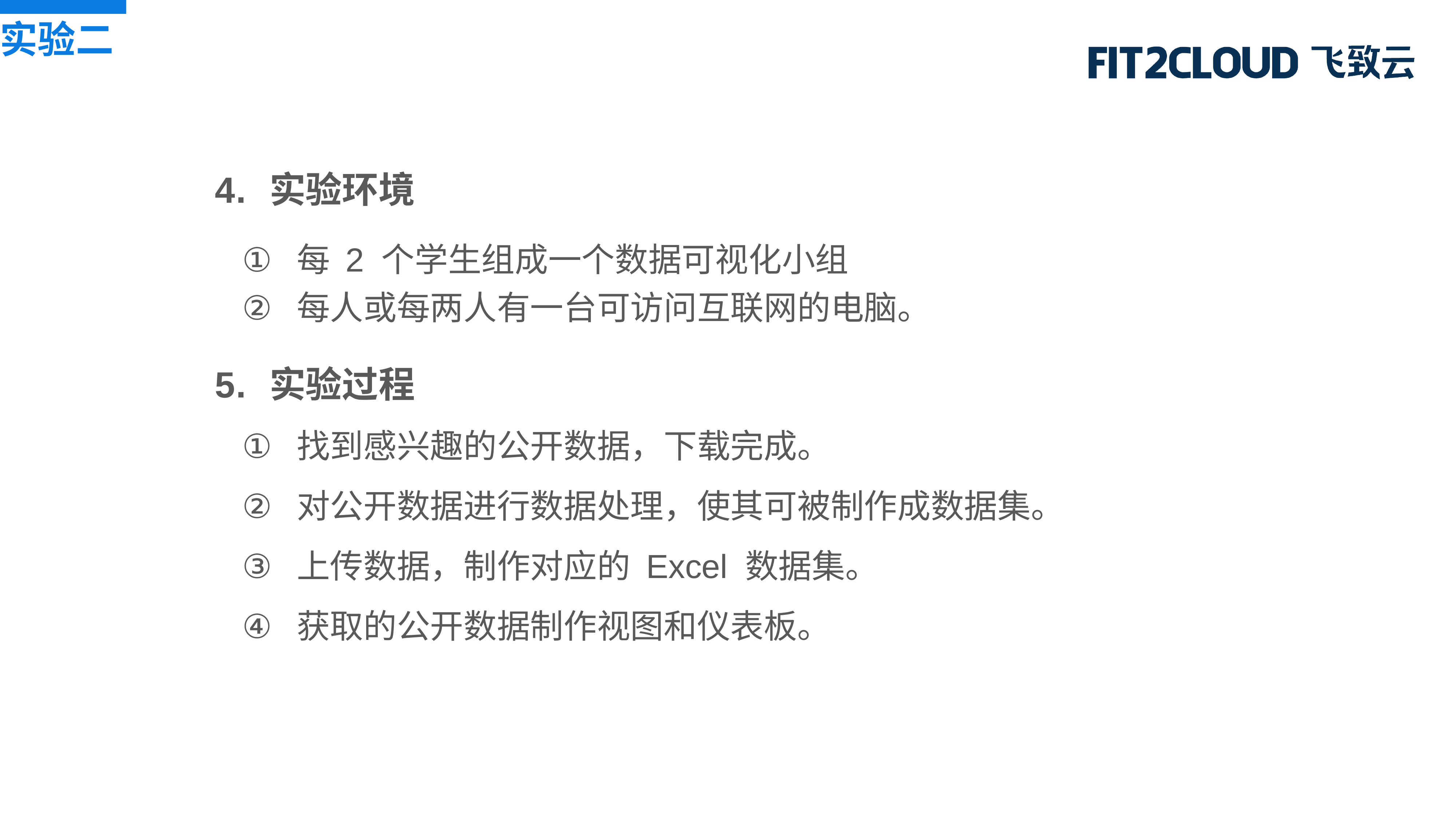

实验二
实验环境
每 2 个学生组成一个数据可视化小组
每人或每两人有一台可访问互联网的电脑。
实验过程
找到感兴趣的公开数据，下载完成。
对公开数据进行数据处理，使其可被制作成数据集。
上传数据，制作对应的 Excel 数据集。
获取的公开数据制作视图和仪表板。